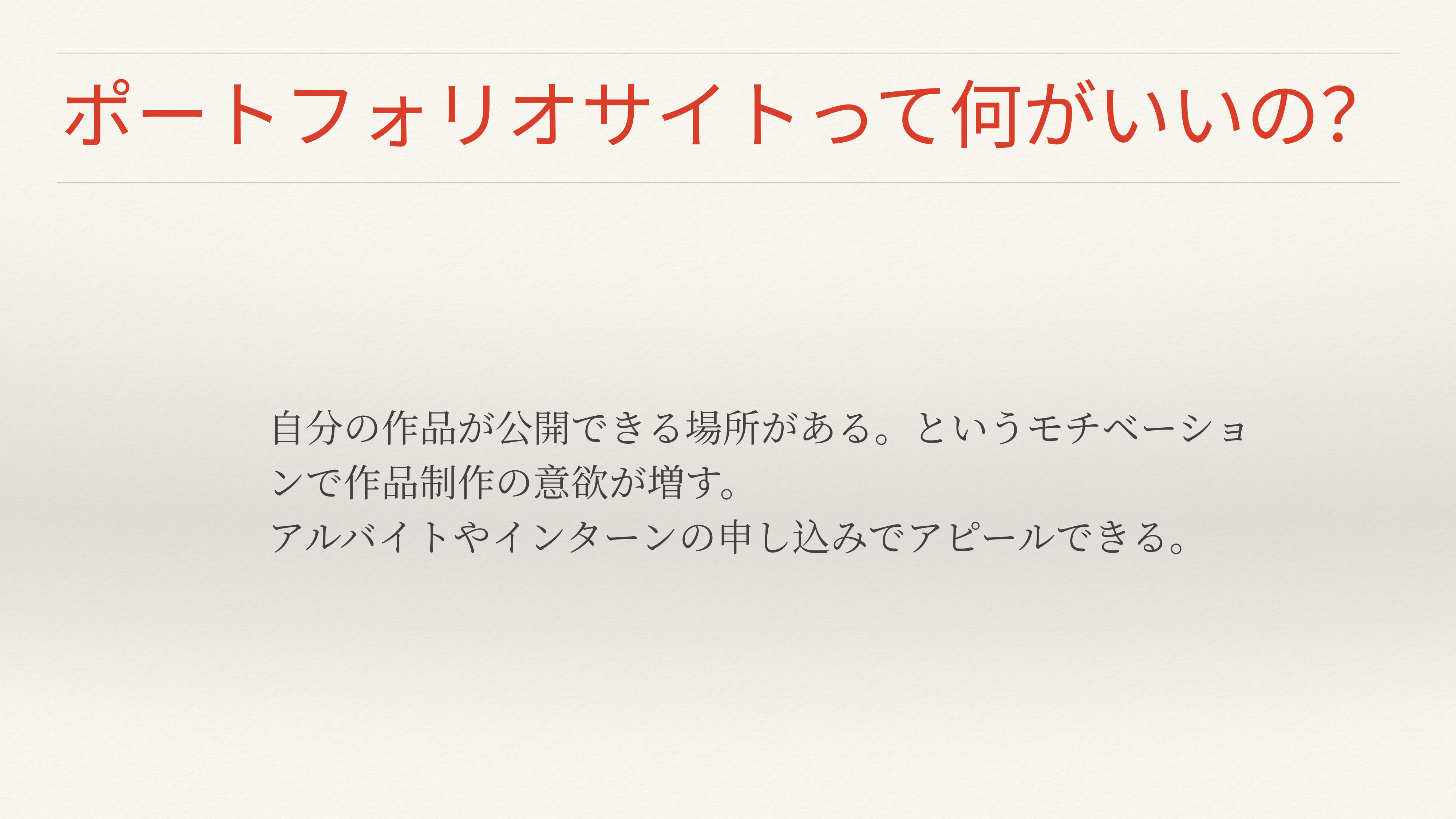

# ポートフォリオサイトって何がいいの？
自分の作品が公開できる場所がある。というモチベーションで作品制作の意欲が増す。
アルバイトやインターンの申し込みでアピールできる。